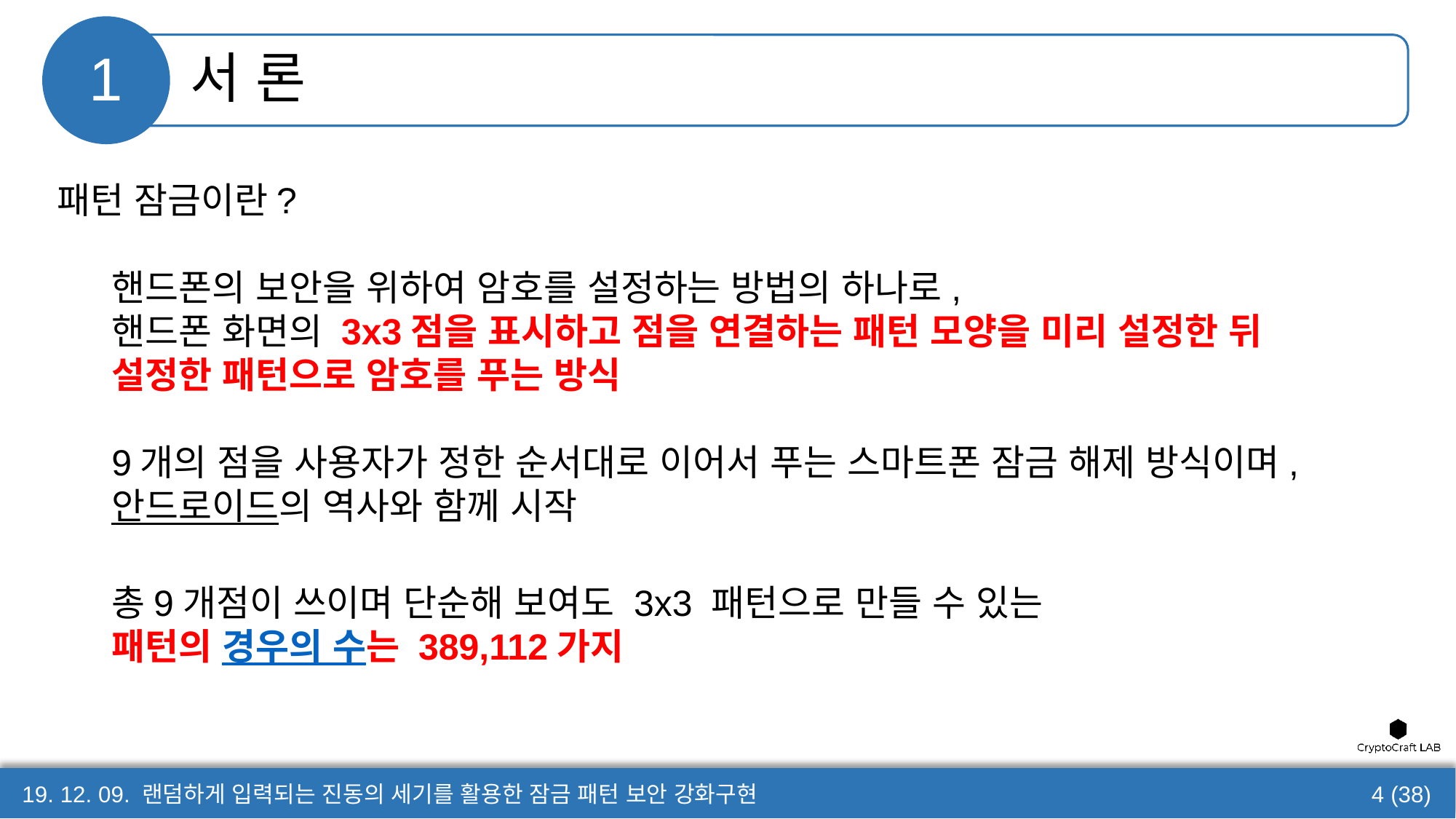

# 서 론
1
패턴 잠금이란?

핸드폰의 보안을 위하여 암호를 설정하는 방법의 하나로,
핸드폰 화면의 3x3점을 표시하고 점을 연결하는 패턴 모양을 미리 설정한 뒤
설정한 패턴으로 암호를 푸는 방식

9개의 점을 사용자가 정한 순서대로 이어서 푸는 스마트폰 잠금 해제 방식이며,
안드로이드의 역사와 함께 시작
총9개점이 쓰이며 단순해 보여도 3x3 패턴으로 만들 수 있는
패턴의 경우의 수는 389,112가지